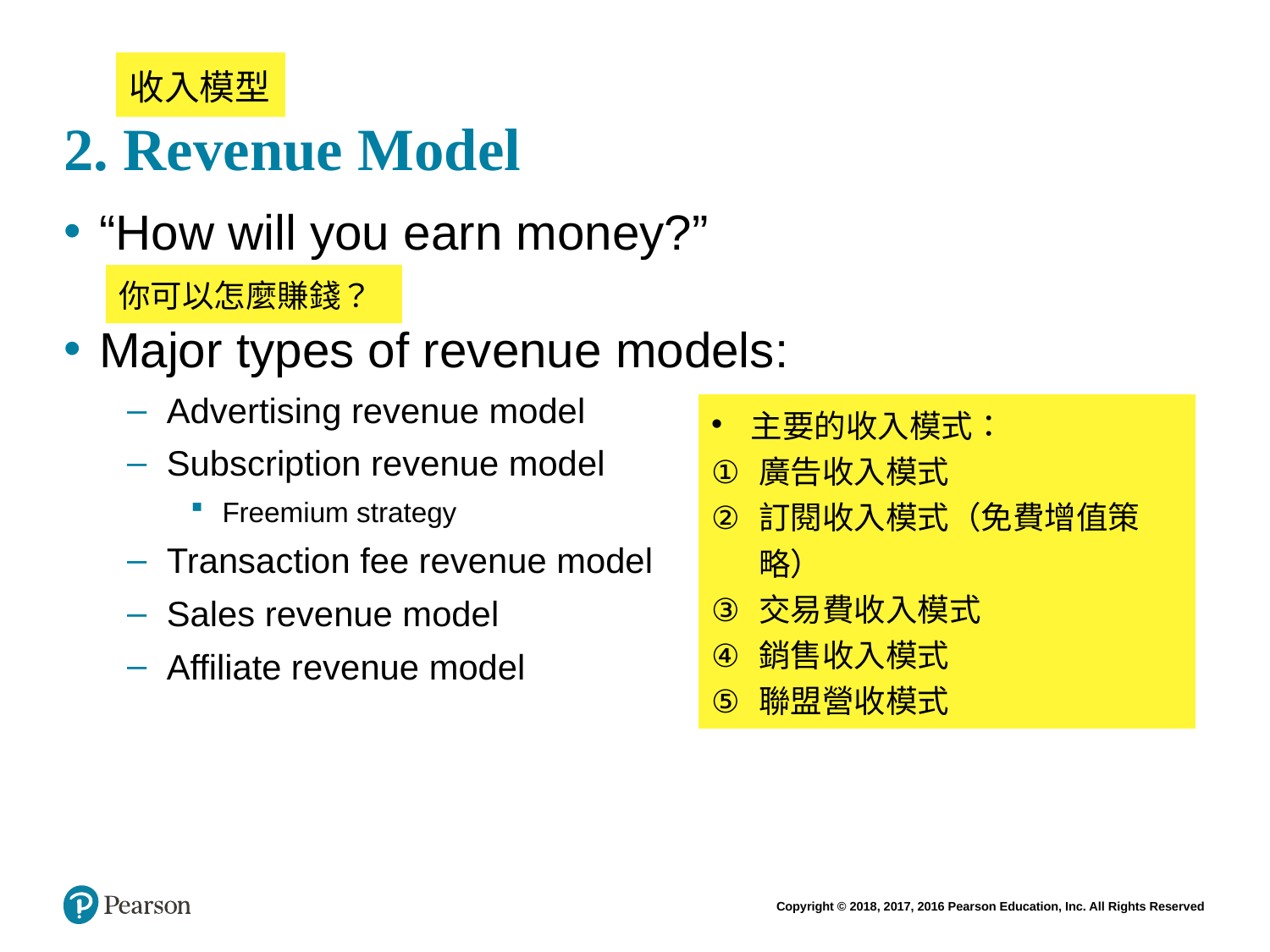

# 2. Revenue Model
| 收入模型 |
| --- |
“How will you earn money?”
Major types of revenue models:
Advertising revenue model
Subscription revenue model
Freemium strategy
Transaction fee revenue model
Sales revenue model
Affiliate revenue model
| 你可以怎麼賺錢？ |
| --- |
| 主要的收入模式： 廣告收入模式 訂閱收入模式（免費增值策略） 交易費收入模式 銷售收入模式 聯盟營收模式 |
| --- |